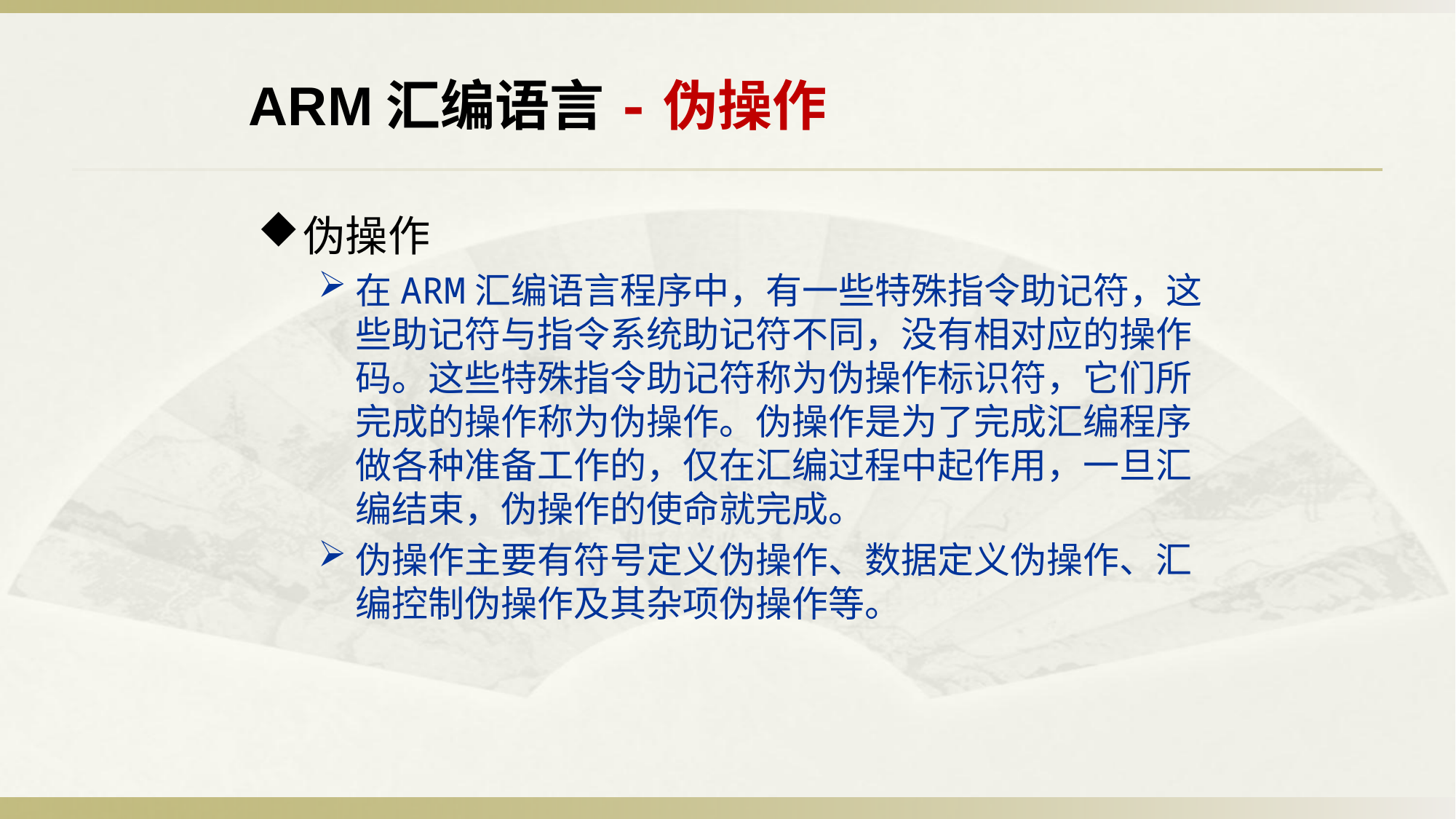

ARM汇编语言-伪操作

伪操作
在ARM汇编语言程序中，有一些特殊指令助记符，这些助记符与指令系统助记符不同，没有相对应的操作码。这些特殊指令助记符称为伪操作标识符，它们所完成的操作称为伪操作。伪操作是为了完成汇编程序做各种准备工作的，仅在汇编过程中起作用，一旦汇编结束，伪操作的使命就完成。
伪操作主要有符号定义伪操作、数据定义伪操作、汇编控制伪操作及其杂项伪操作等。